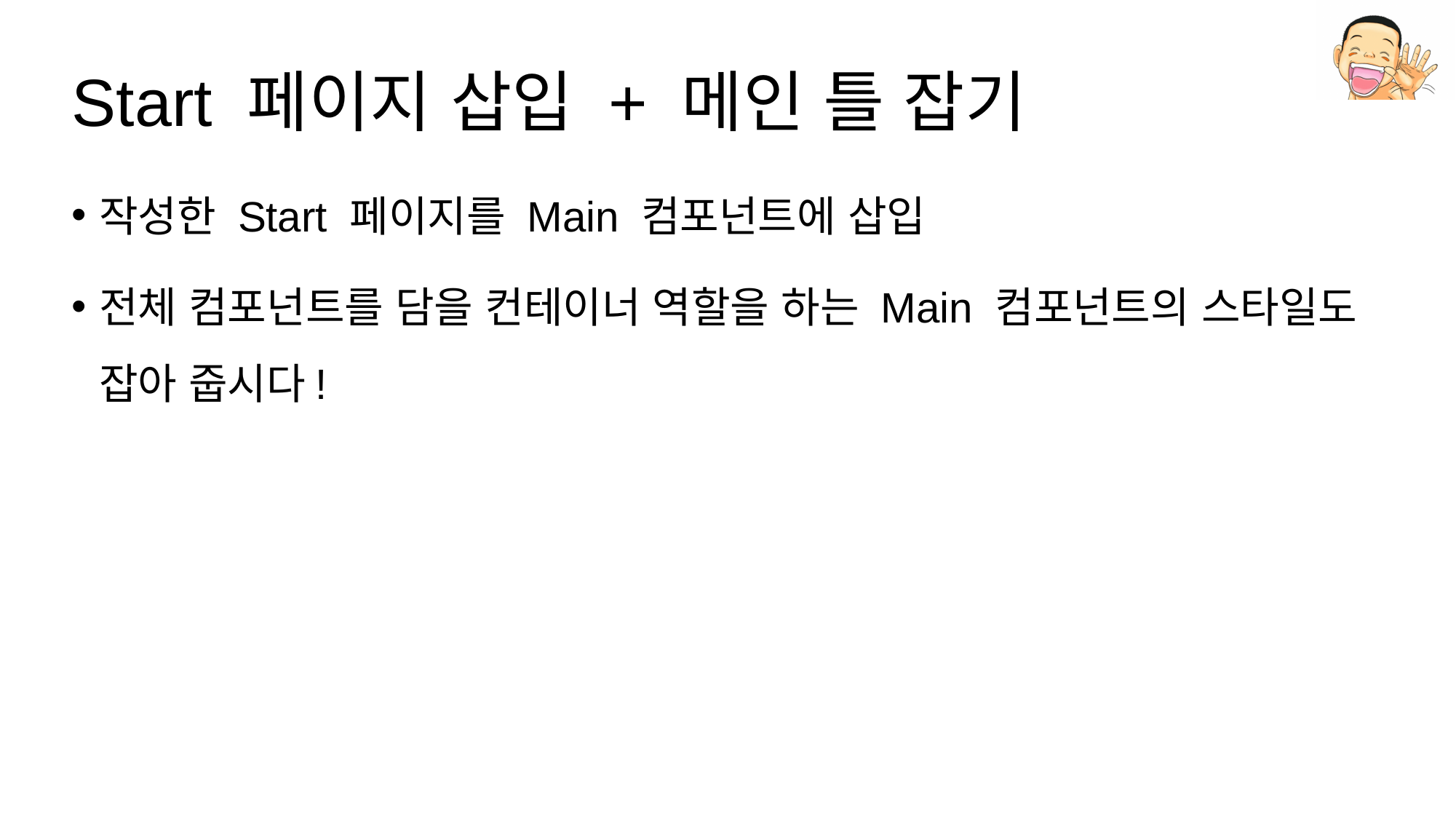

# Start 페이지 삽입 + 메인 틀 잡기
작성한 Start 페이지를 Main 컴포넌트에 삽입
전체 컴포넌트를 담을 컨테이너 역할을 하는 Main 컴포넌트의 스타일도 잡아 줍시다!